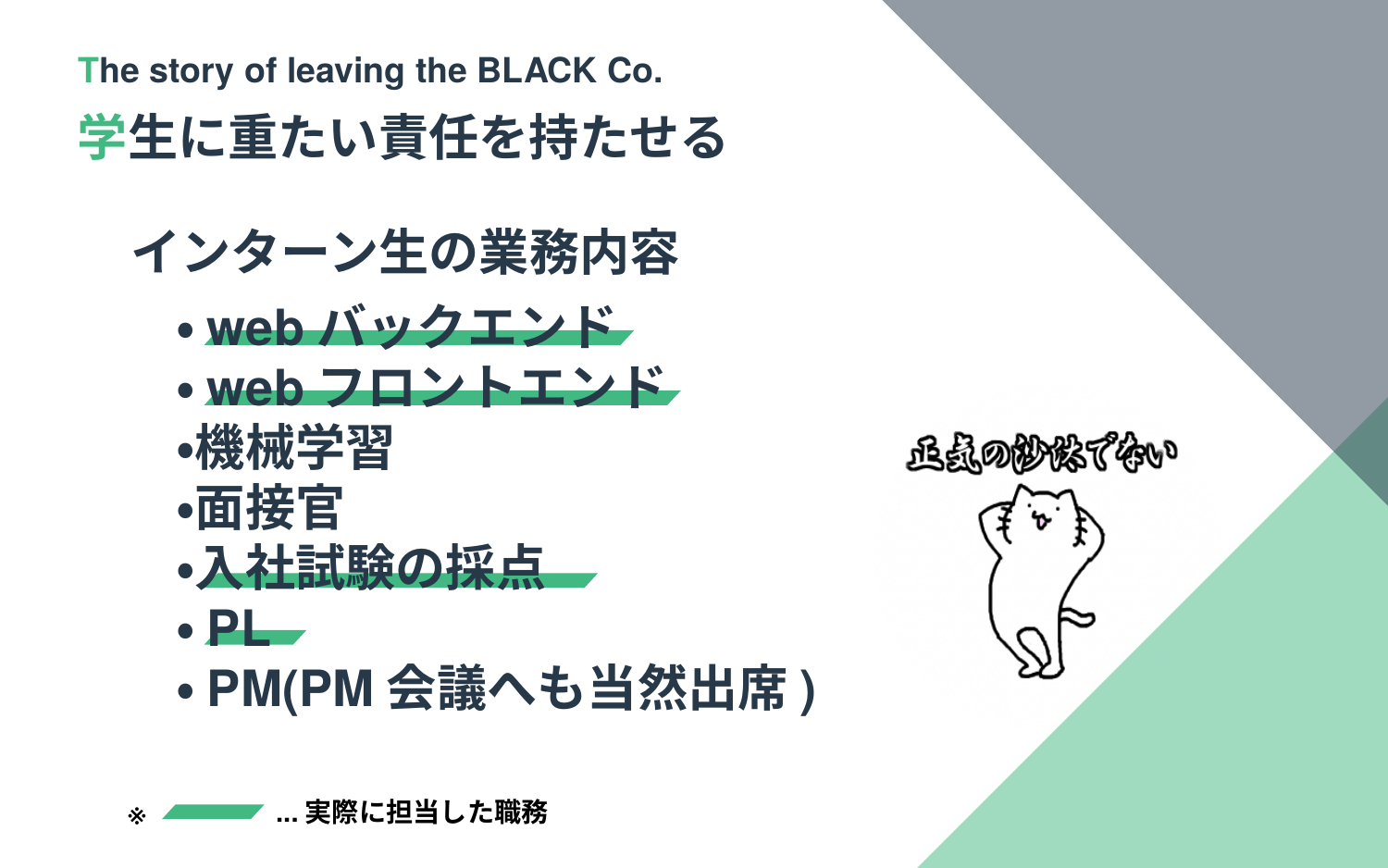

The story of leaving the BLACK Co.
学生に重たい責任を持たせる
インターン生の業務内容
・webバックエンド
・webフロントエンド
・機械学習
・面接官
・入社試験の採点
・PL
・PM(PM会議へも当然出席)

※
...実際に担当した職務